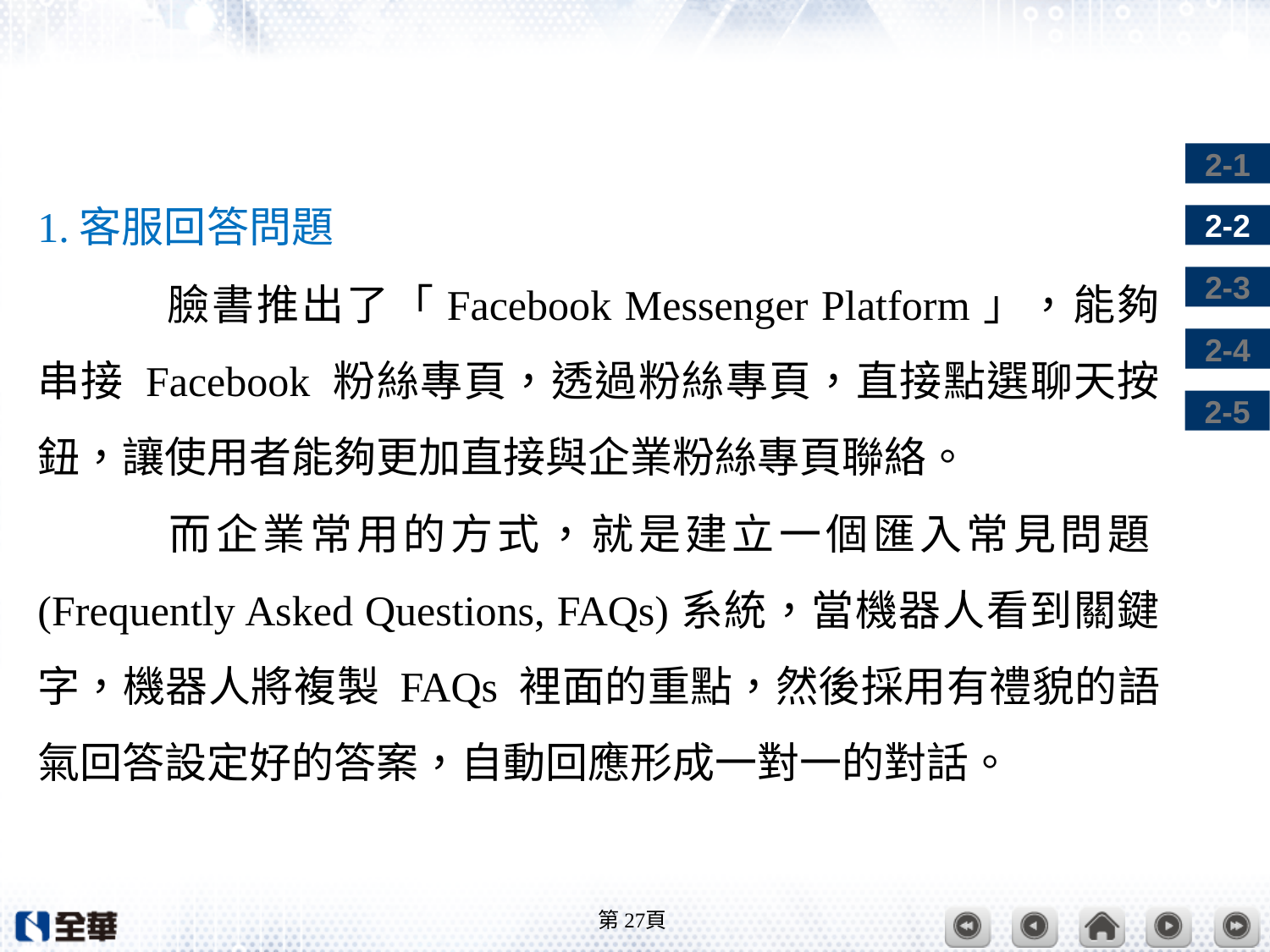

#
1.客服回答問題
	臉書推出了「Facebook Messenger Platform」，能夠串接 Facebook 粉絲專頁，透過粉絲專頁，直接點選聊天按鈕，讓使用者能夠更加直接與企業粉絲專頁聯絡。
	而企業常用的方式，就是建立一個匯入常見問題(Frequently Asked Questions, FAQs)系統，當機器人看到關鍵字，機器人將複製 FAQs 裡面的重點，然後採用有禮貌的語氣回答設定好的答案，自動回應形成一對一的對話。